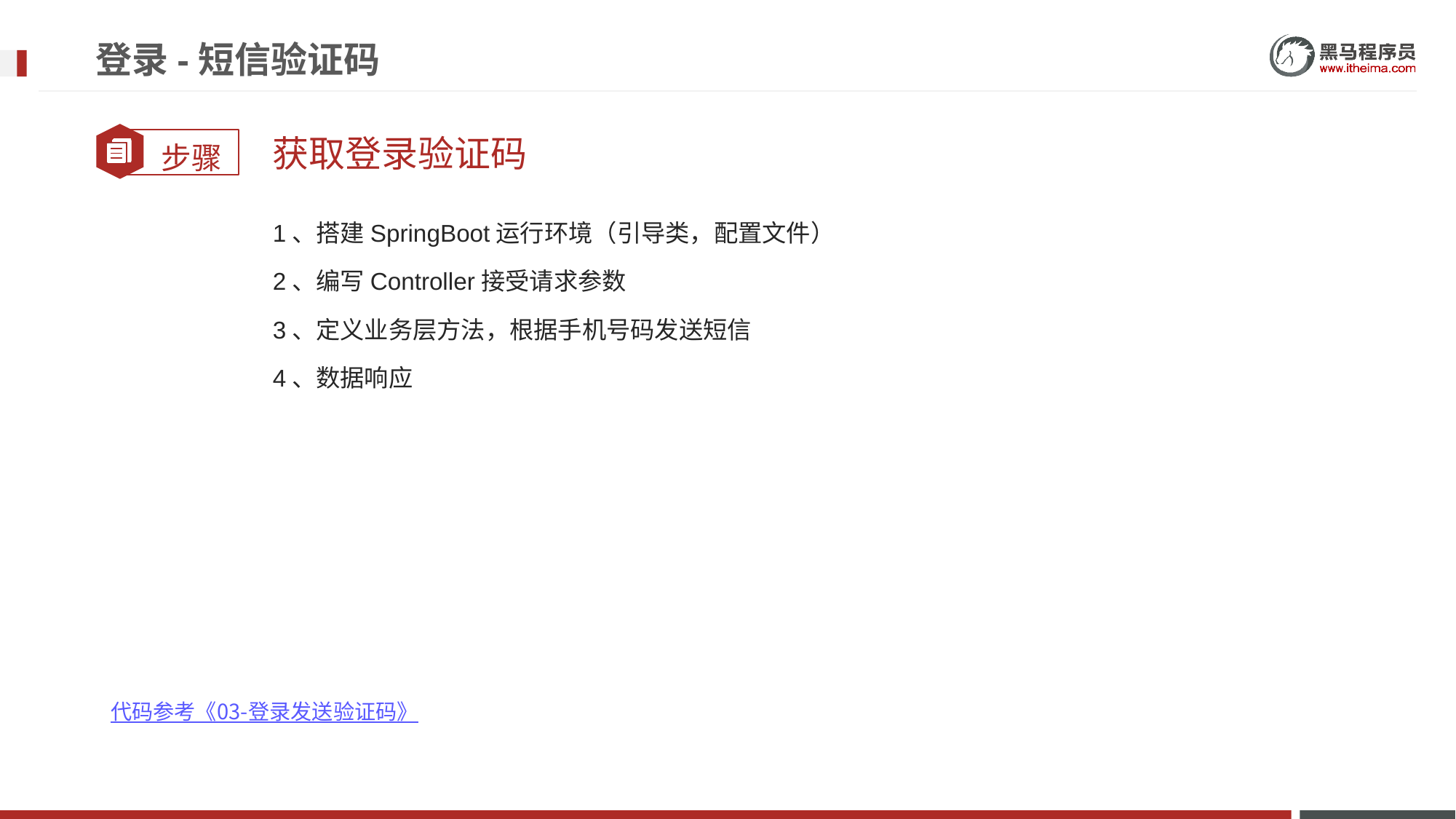

# 登录-短信验证码
获取登录验证码
1、搭建SpringBoot运行环境（引导类，配置文件）
2、编写Controller接受请求参数
3、定义业务层方法，根据手机号码发送短信
4、数据响应

代码参考《03-登录发送验证码》